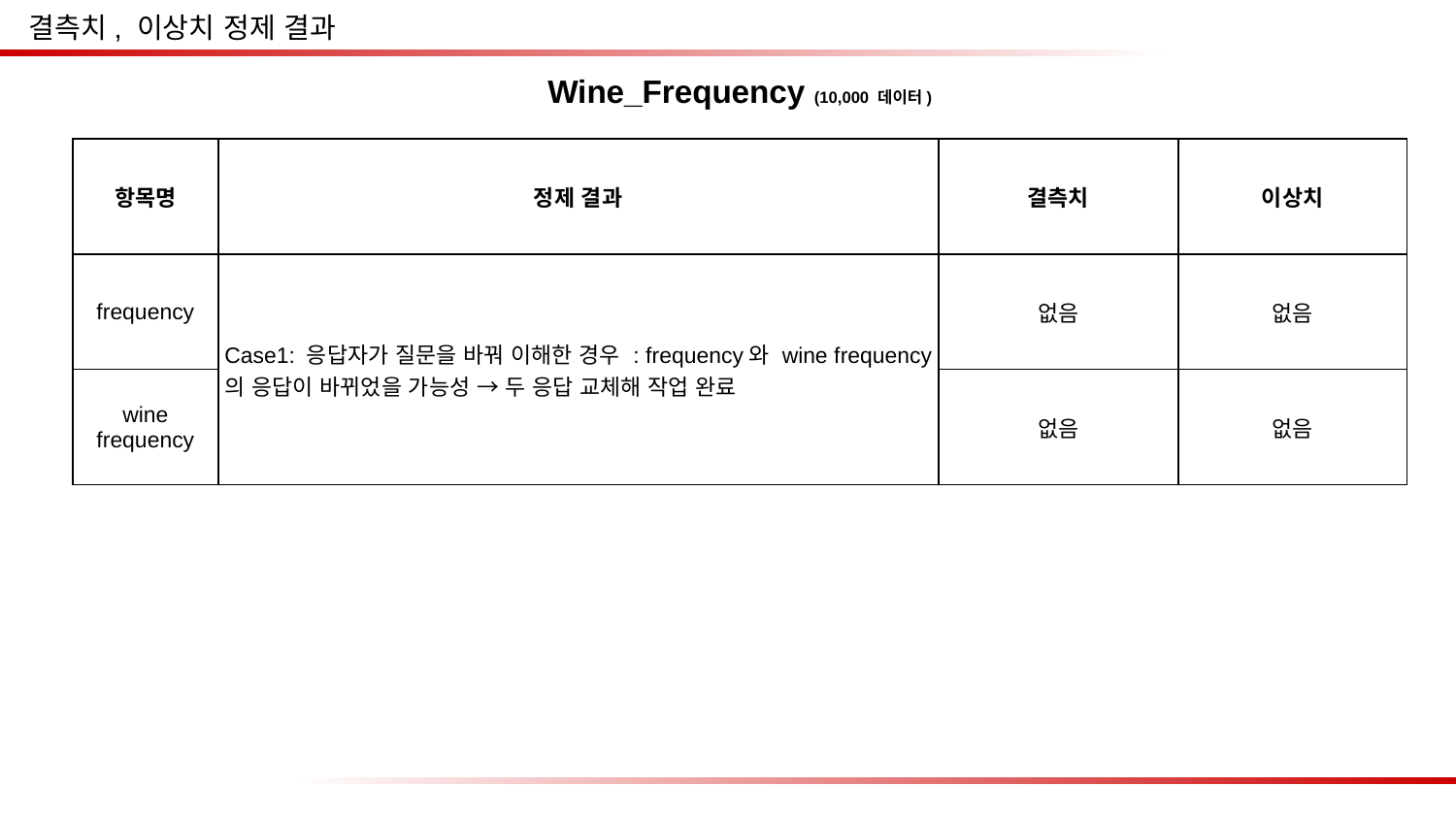

결측치, 이상치 정제 결과

Wine_Frequency (10,000 데이터)
| 항목명 | 정제 결과 | 결측치 | 이상치 |
| --- | --- | --- | --- |
| frequency | Case1: 응답자가 질문을 바꿔 이해한 경우 : frequency와 wine frequency의 응답이 바뀌었을 가능성 → 두 응답 교체해 작업 완료 | 없음 | 없음 |
| wine frequency |  | 없음 | 없음 |